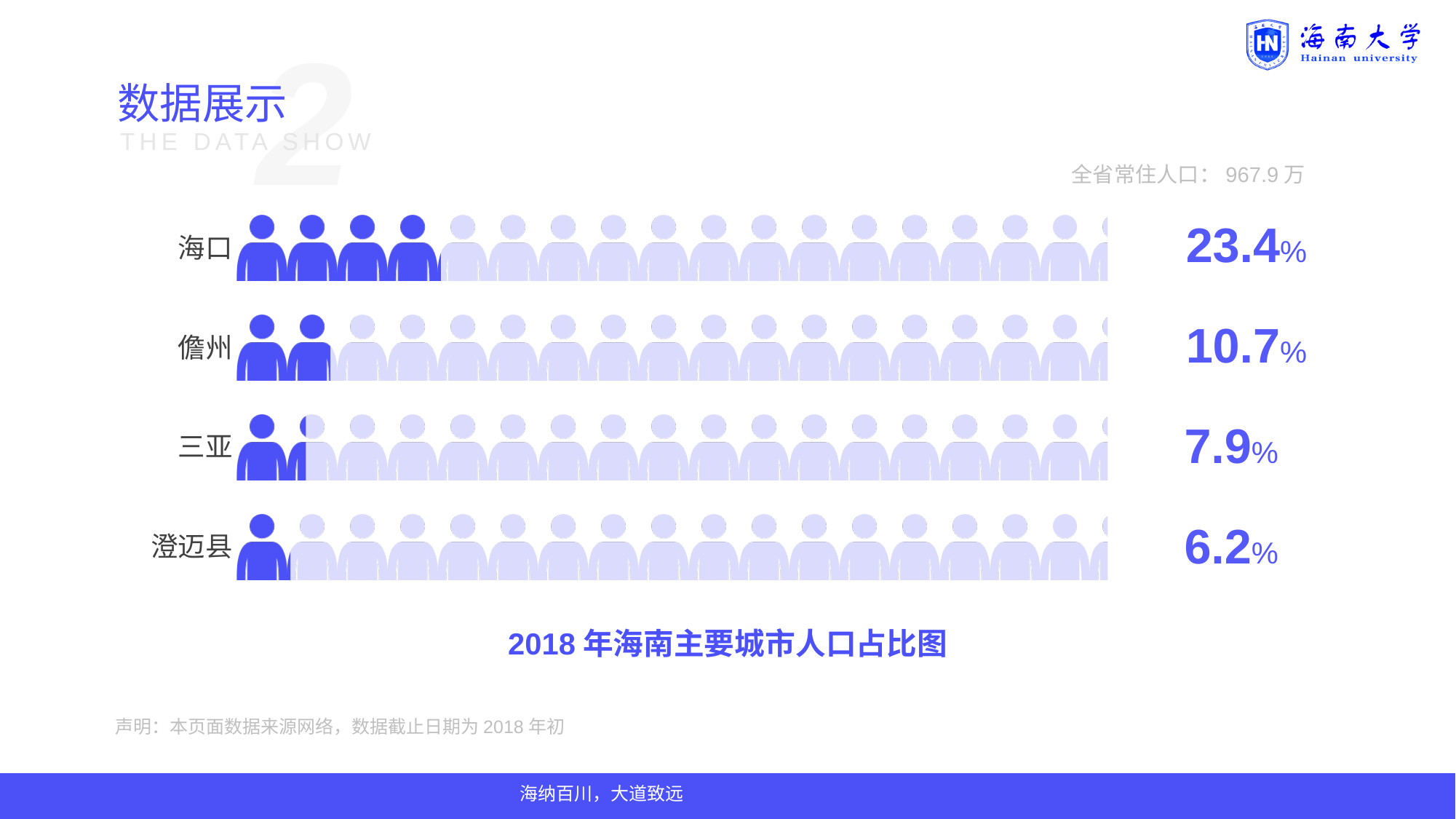

全省常住人口：967.9万

### Chart

| Category | 系列2 | 系列 1 |
|---|---|---|
| 澄迈县 | 967.9 | 59.6 |
| 三亚 | 967.9 | 76.8 |
| 儋州 | 967.9 | 104.1 |
| 海口 | 967.9 | 226.8 |
23.4%
10.7%
7.9%
6.2%
2018年海南主要城市人口占比图
声明：本页面数据来源网络，数据截止日期为2018年初